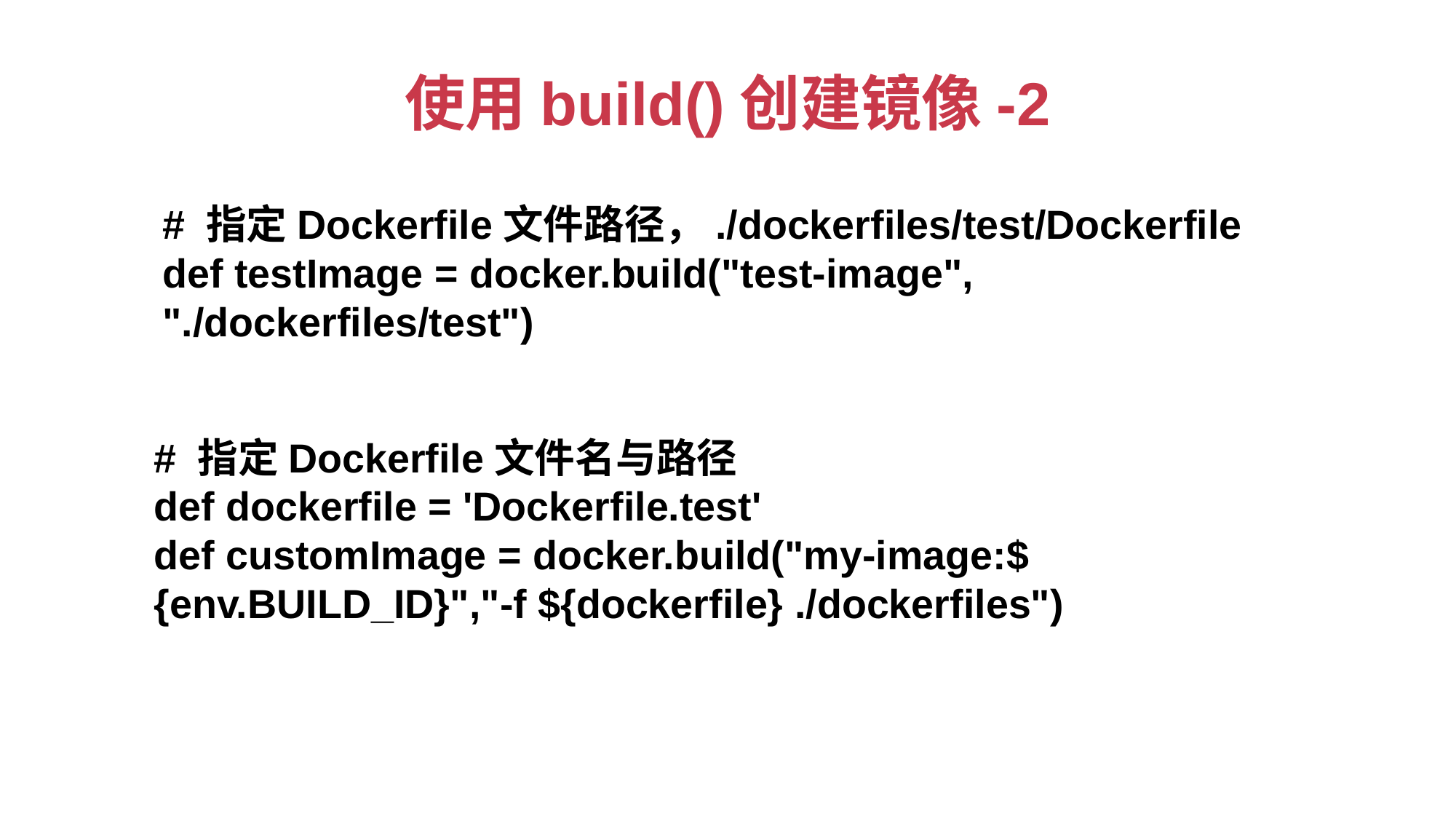

# 使用build()创建镜像-2
# 指定Dockerfile文件路径，./dockerfiles/test/Dockerfile
def testImage = docker.build("test-image", "./dockerfiles/test")
# 指定Dockerfile文件名与路径
def dockerfile = 'Dockerfile.test'
def customImage = docker.build("my-image:${env.BUILD_ID}","-f ${dockerfile} ./dockerfiles")